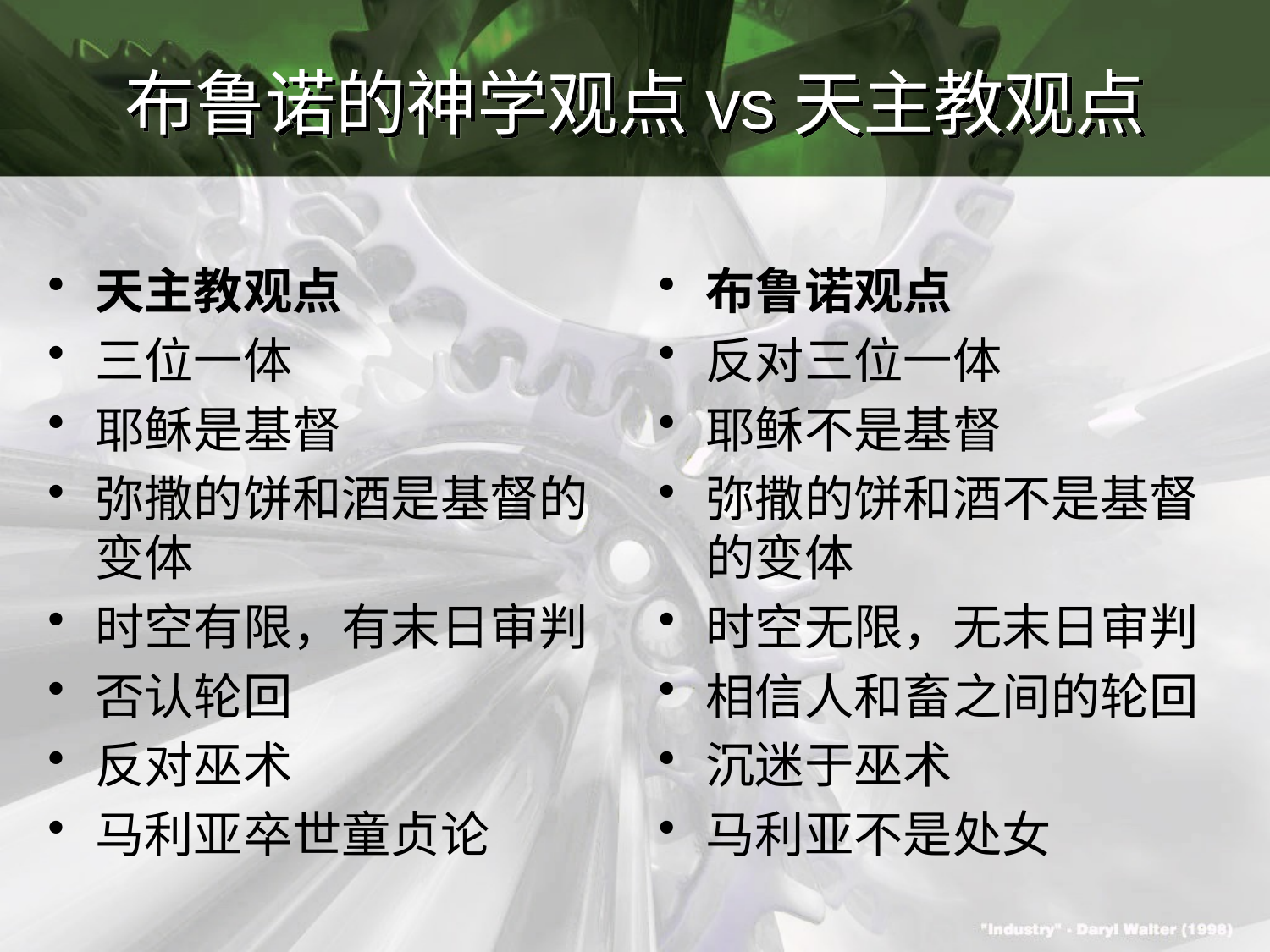

# 布鲁诺的神学观点vs天主教观点
天主教观点
三位一体
耶稣是基督
弥撒的饼和酒是基督的变体
时空有限，有末日审判
否认轮回
反对巫术
马利亚卒世童贞论
布鲁诺观点
反对三位一体
耶稣不是基督
弥撒的饼和酒不是基督的变体
时空无限，无末日审判
相信人和畜之间的轮回
沉迷于巫术
马利亚不是处女